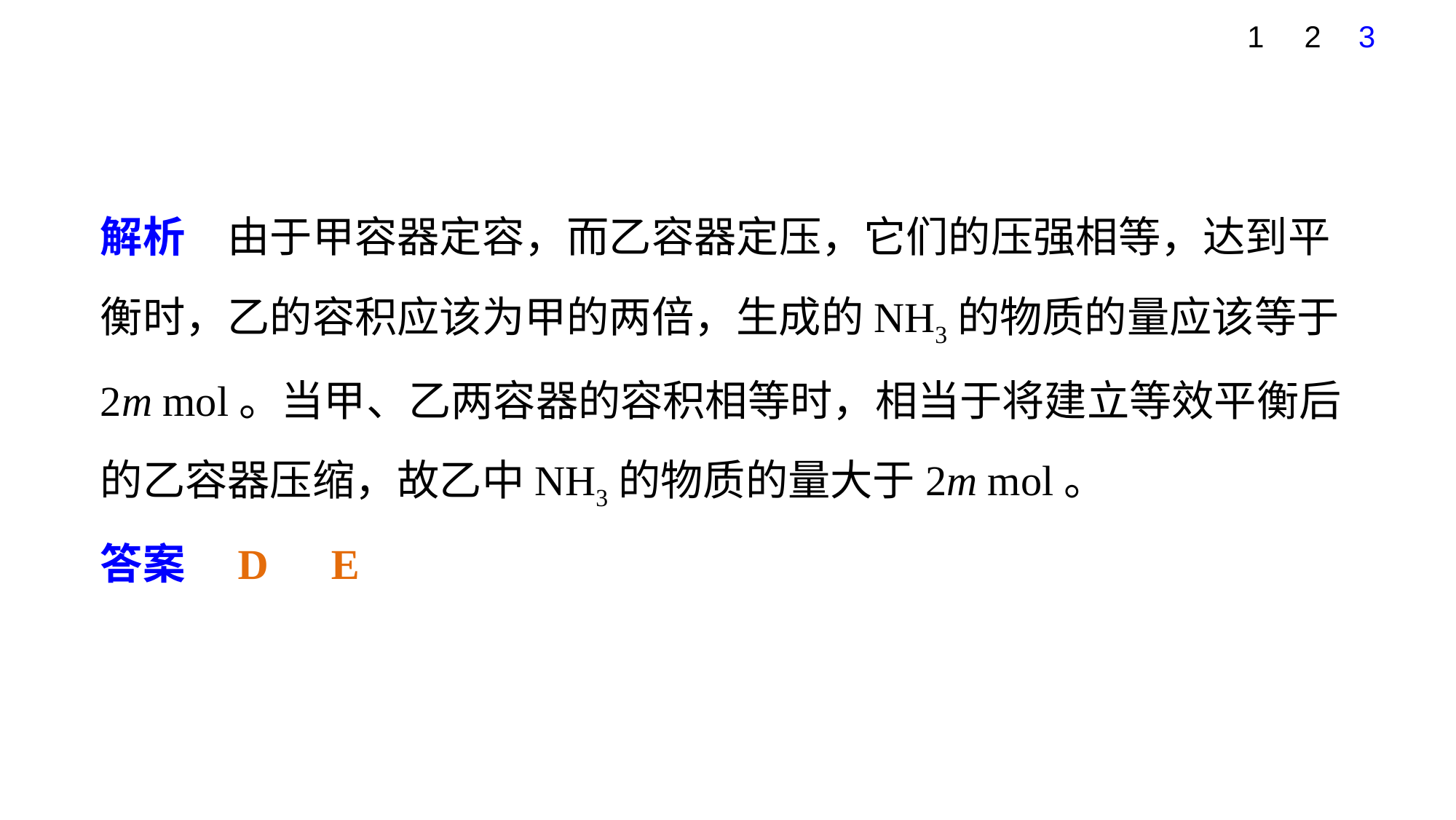

1
2
3
解析　由于甲容器定容，而乙容器定压，它们的压强相等，达到平衡时，乙的容积应该为甲的两倍，生成的NH3的物质的量应该等于2m mol。当甲、乙两容器的容积相等时，相当于将建立等效平衡后的乙容器压缩，故乙中NH3的物质的量大于2m mol。
答案　D　E